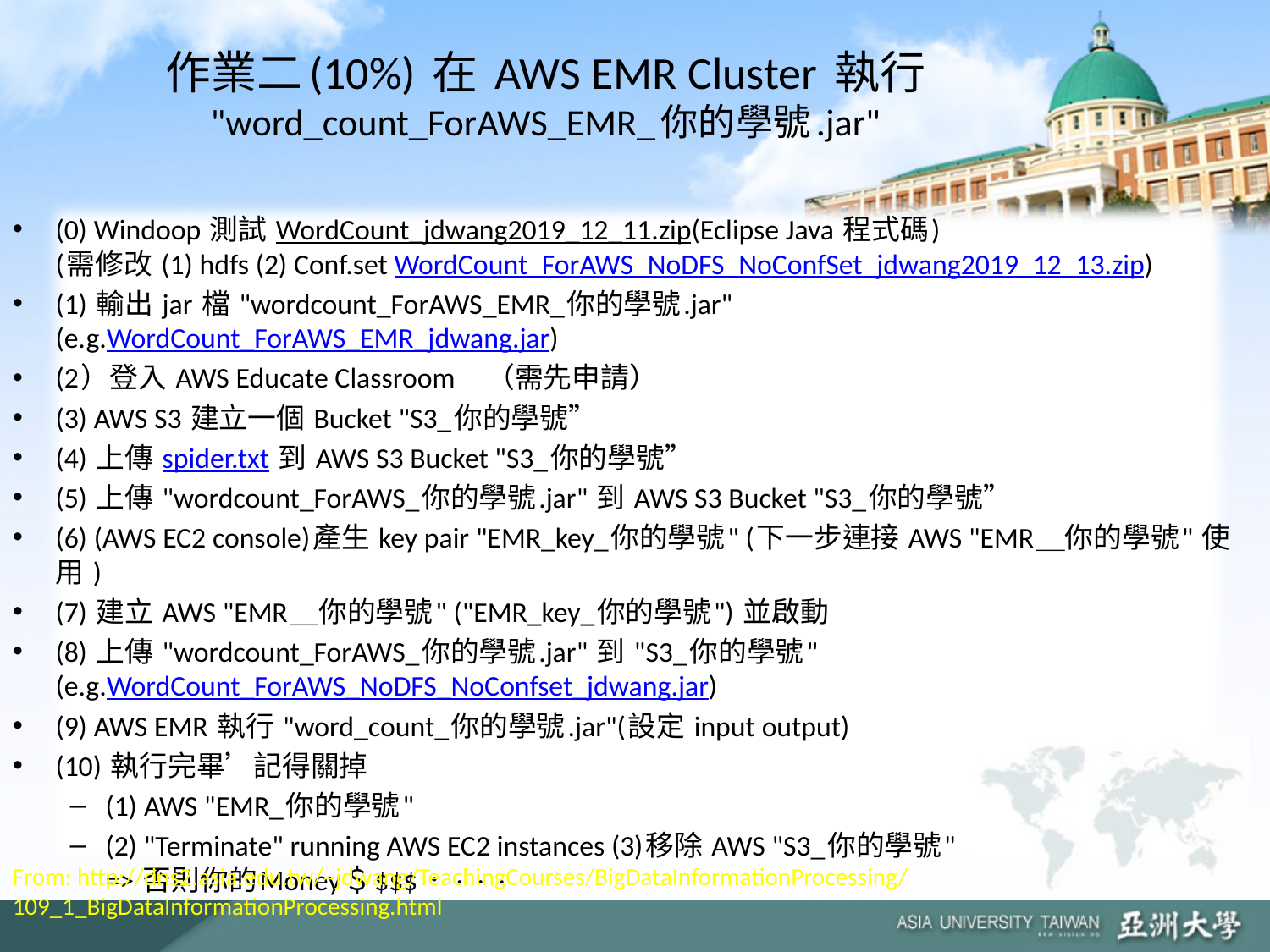

# 作業二(10%) 在 AWS EMR Cluster 執行 "word_count_ForAWS_EMR_你的學號.jar"
(0) Windoop 測試 WordCount_jdwang2019_12_11.zip(Eclipse Java 程式碼)
(需修改 (1) hdfs (2) Conf.set WordCount_ForAWS_NoDFS_NoConfSet_jdwang2019_12_13.zip)
(1) 輸出 jar 檔 "wordcount_ForAWS_EMR_你的學號.jar"
(e.g.WordCount_ForAWS_EMR_jdwang.jar)
(2）登入 AWS Educate Classroom　（需先申請）
(3) AWS S3 建立一個 Bucket "S3_你的學號”
(4) 上傳 spider.txt 到 AWS S3 Bucket "S3_你的學號”
(5) 上傳 "wordcount_ForAWS_你的學號.jar" 到 AWS S3 Bucket "S3_你的學號”
(6) (AWS EC2 console)產生 key pair "EMR_key_你的學號" (下一步連接 AWS "EMR＿你的學號" 使用 )
(7) 建立 AWS "EMR＿你的學號" ("EMR_key_你的學號") 並啟動
(8) 上傳 "wordcount_ForAWS_你的學號.jar" 到 "S3_你的學號"
(e.g.WordCount_ForAWS_NoDFS_NoConfset_jdwang.jar)
(9) AWS EMR 執行 "word_count_你的學號.jar"(設定 input output)
(10) 執行完畢’記得關掉
(1) AWS "EMR_你的學號"
(2) "Terminate" running AWS EC2 instances (3)移除 AWS "S3_你的學號"
=> 否則你的Money＄$$$．．．．
From: http://dns2.asia.edu.tw/~jdwang/TeachingCourses/BigDataInformationProcessing/109_1_BigDataInformationProcessing.html